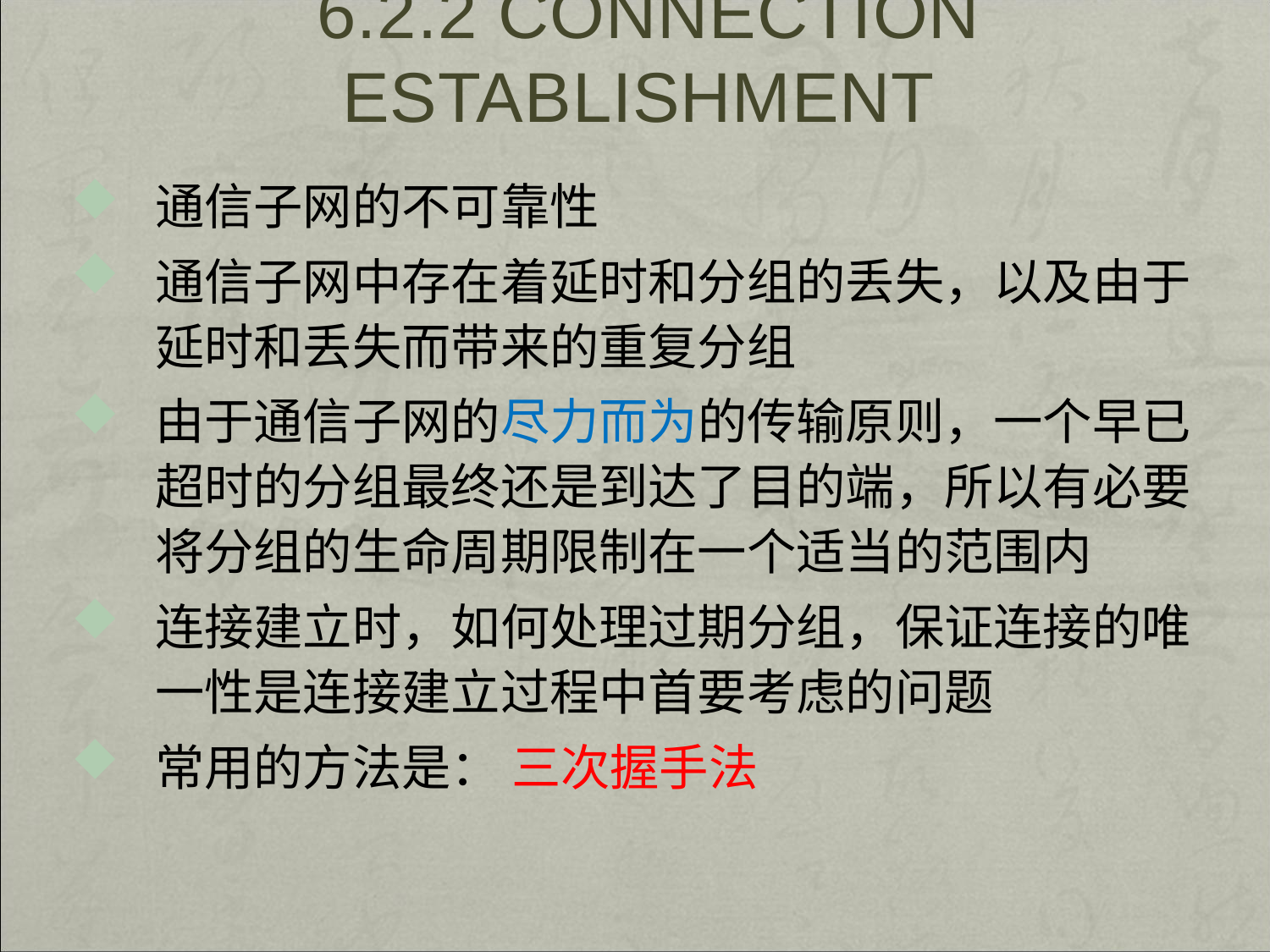

# 6.2.2 Connection Establishment
通信子网的不可靠性
通信子网中存在着延时和分组的丢失，以及由于延时和丢失而带来的重复分组
由于通信子网的尽力而为的传输原则，一个早已超时的分组最终还是到达了目的端，所以有必要将分组的生命周期限制在一个适当的范围内
连接建立时，如何处理过期分组，保证连接的唯一性是连接建立过程中首要考虑的问题
常用的方法是： 三次握手法
126